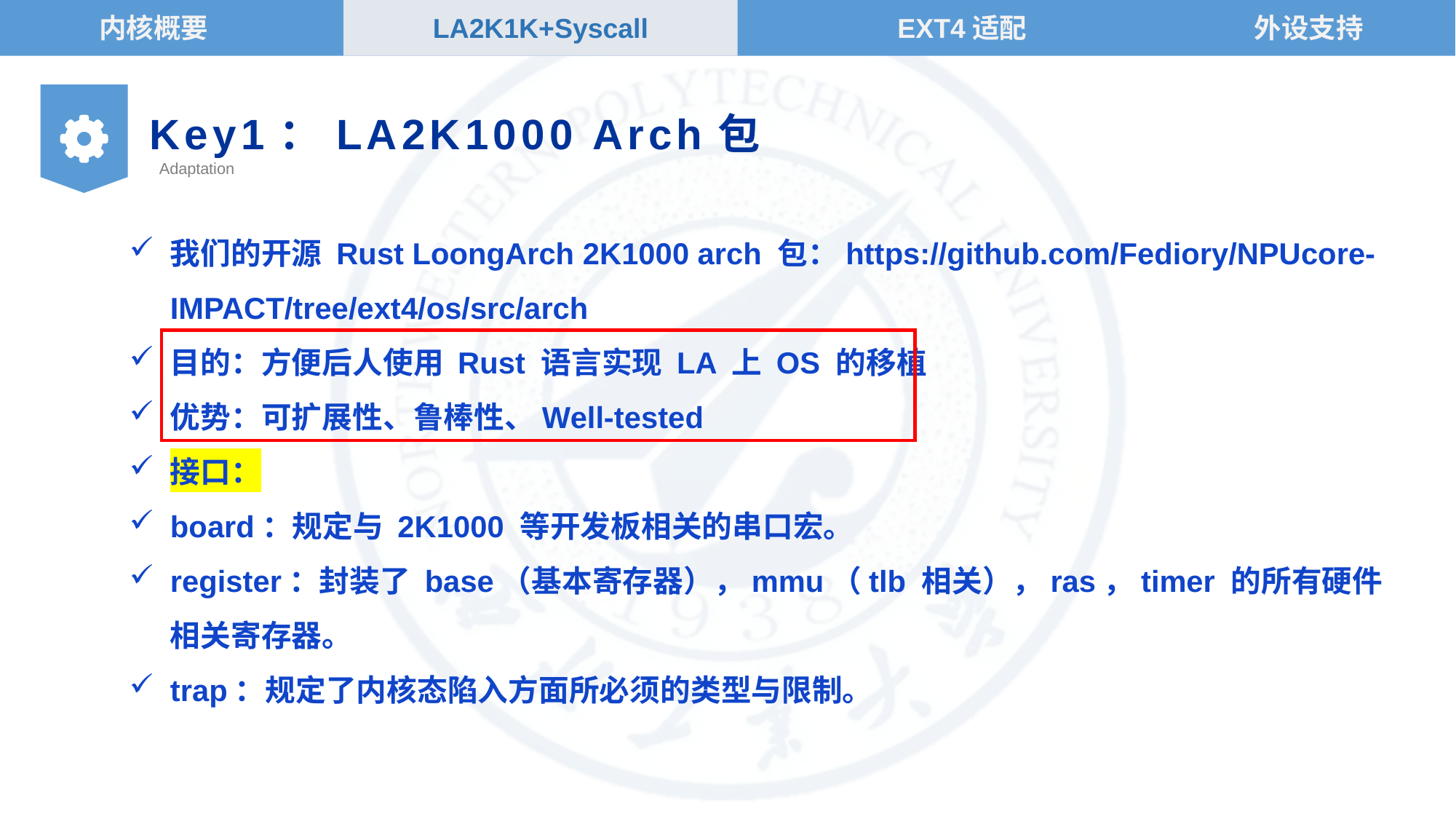

内核概要
LA2K1K+Syscall
EXT4适配
外设支持

Key1：LA2K1000 Arch包
Adaptation

我们的开源 Rust LoongArch 2K1000 arch 包：https://github.com/Fediory/NPUcore-IMPACT/tree/ext4/os/src/arch
目的：方便后人使用 Rust 语言实现 LA 上 OS 的移植
优势：可扩展性、鲁棒性、Well-tested
接口：
board：规定与 2K1000 等开发板相关的串口宏。
register：封装了 base（基本寄存器），mmu（tlb 相关），ras，timer 的所有硬件相关寄存器。
trap：规定了内核态陷入方面所必须的类型与限制。

合作QQ： 243001978